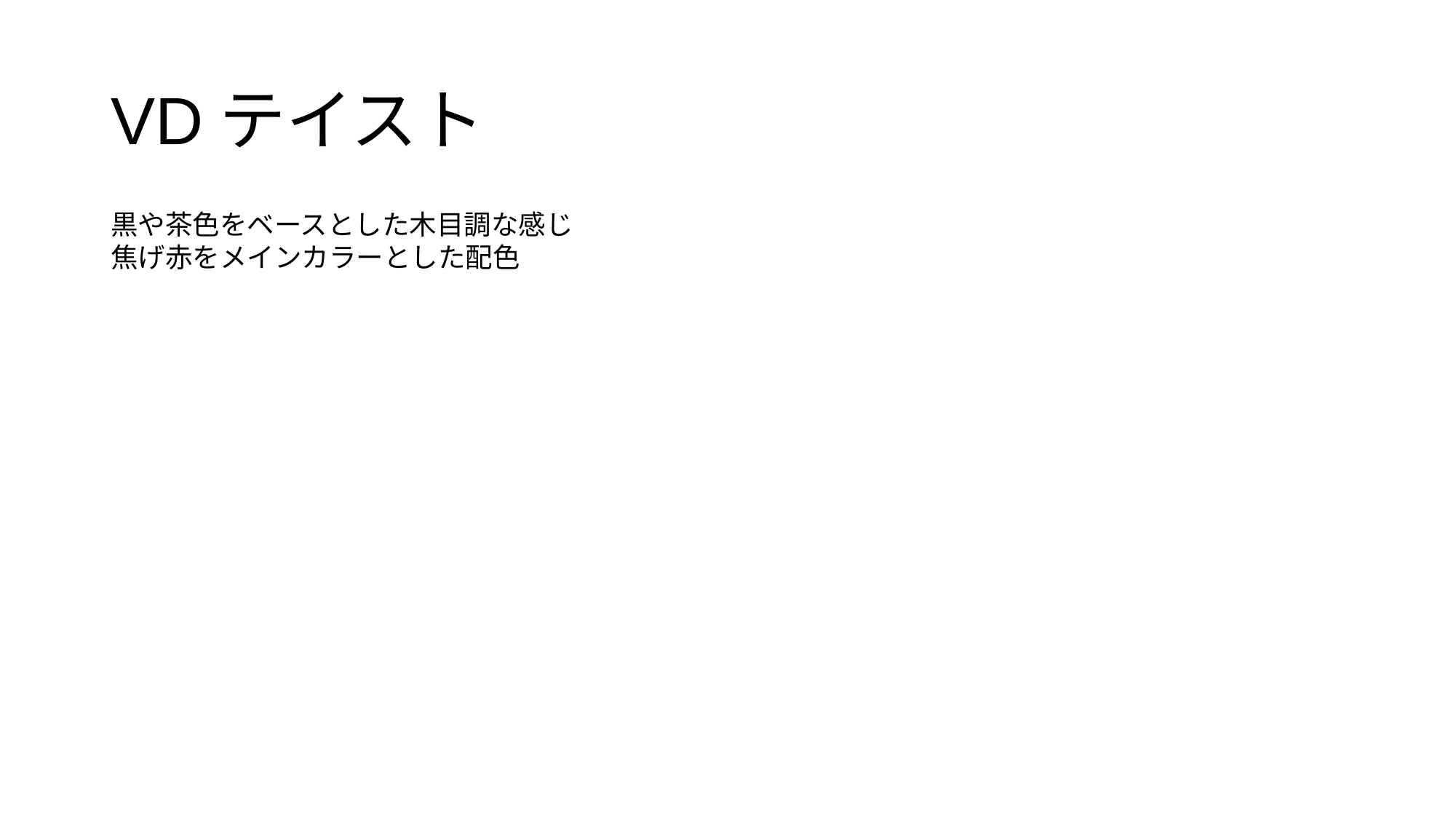

# VDテイスト
黒や茶色をベースとした木目調な感じ
焦げ赤をメインカラーとした配色